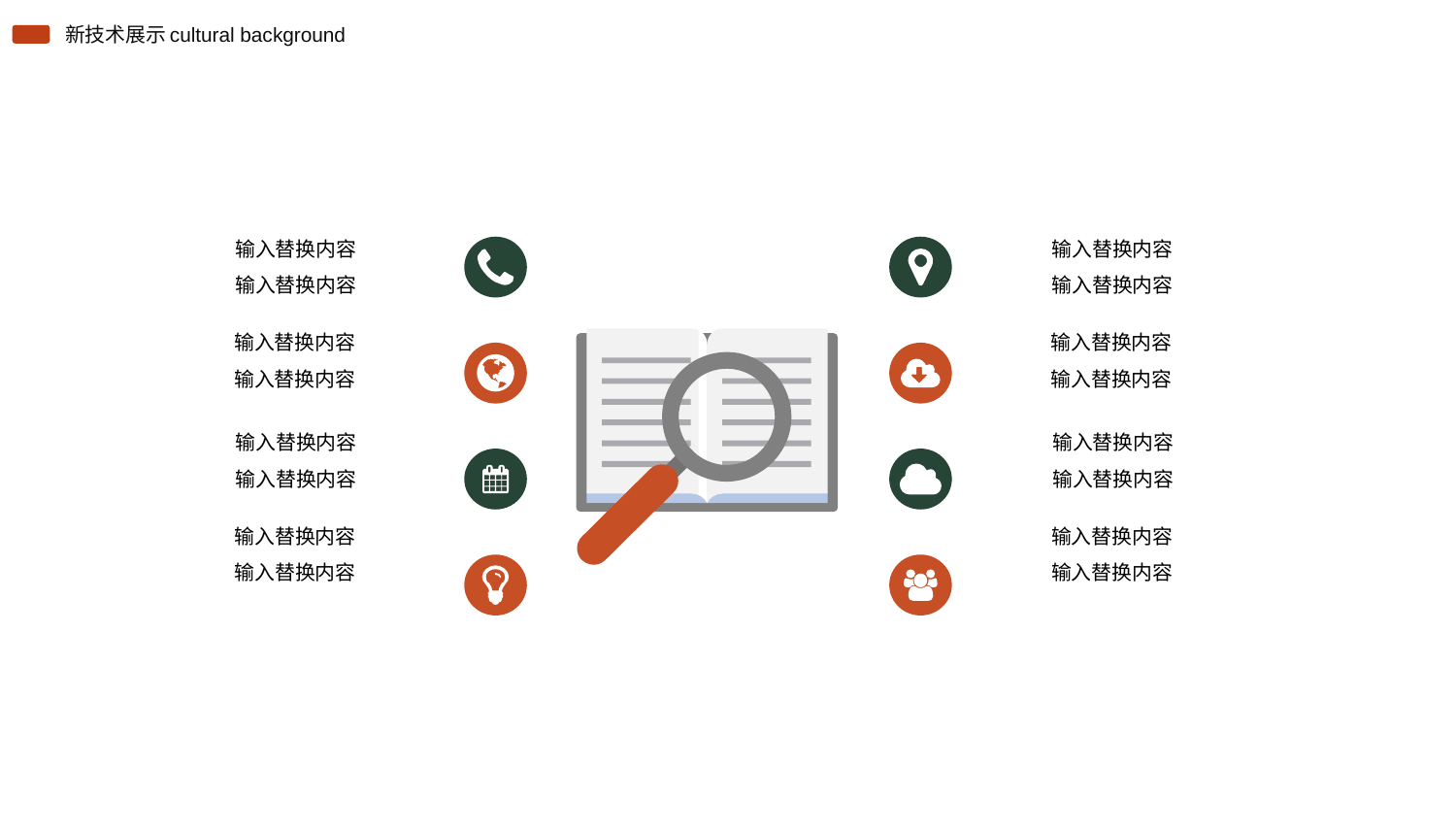

新技术展示
cultural background

输入替换内容
输入替换内容
输入替换内容
输入替换内容

输入替换内容
输入替换内容
输入替换内容
输入替换内容
输入替换内容
输入替换内容
输入替换内容
输入替换内容
输入替换内容
输入替换内容
输入替换内容
输入替换内容